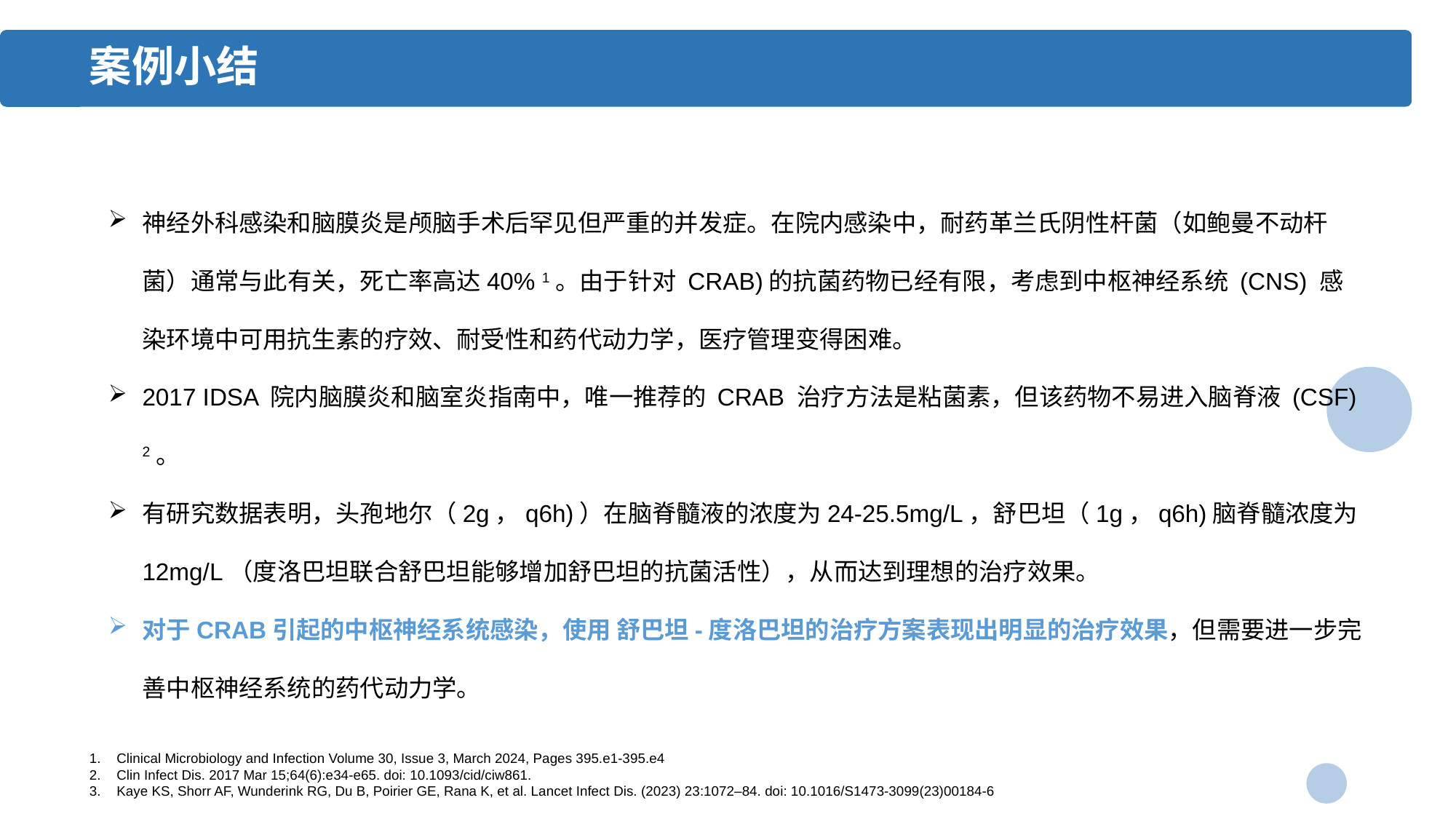

案例小结
神经外科感染和脑膜炎是颅脑手术后罕见但严重的并发症。在院内感染中，耐药⾰兰氏阴性杆菌（如鲍曼不动杆菌）通常与此有关，死亡率高达40% 1。由于针对 CRAB)的抗菌药物已经有限，考虑到中枢神经系统 (CNS) 感染环境中可用抗生素的疗效、耐受性和药代动力学，医疗管理变得困难。
2017 IDSA 院内脑膜炎和脑室炎指南中，唯⼀推荐的 CRAB 治疗方法是粘菌素，但该药物不易进⼊脑脊液 (CSF) 2。
有研究数据表明，头孢地尔（2g，q6h)）在脑脊髓液的浓度为24-25.5mg/L，舒巴坦（1g，q6h)脑脊髓浓度为12mg/L（度洛巴坦联合舒巴坦能够增加舒巴坦的抗菌活性），从而达到理想的治疗效果。
对于CRAB引起的中枢神经系统感染，使用 舒巴坦-度洛巴坦的治疗方案表现出明显的治疗效果，但需要进一步完善中枢神经系统的药代动力学。
Clinical Microbiology and Infection Volume 30, Issue 3, March 2024, Pages 395.e1-395.e4
Clin Infect Dis. 2017 Mar 15;64(6):e34-e65. doi: 10.1093/cid/ciw861.
Kaye KS, Shorr AF, Wunderink RG, Du B, Poirier GE, Rana K, et al. Lancet Infect Dis. (2023) 23:1072–84. doi: 10.1016/S1473-3099(23)00184-6